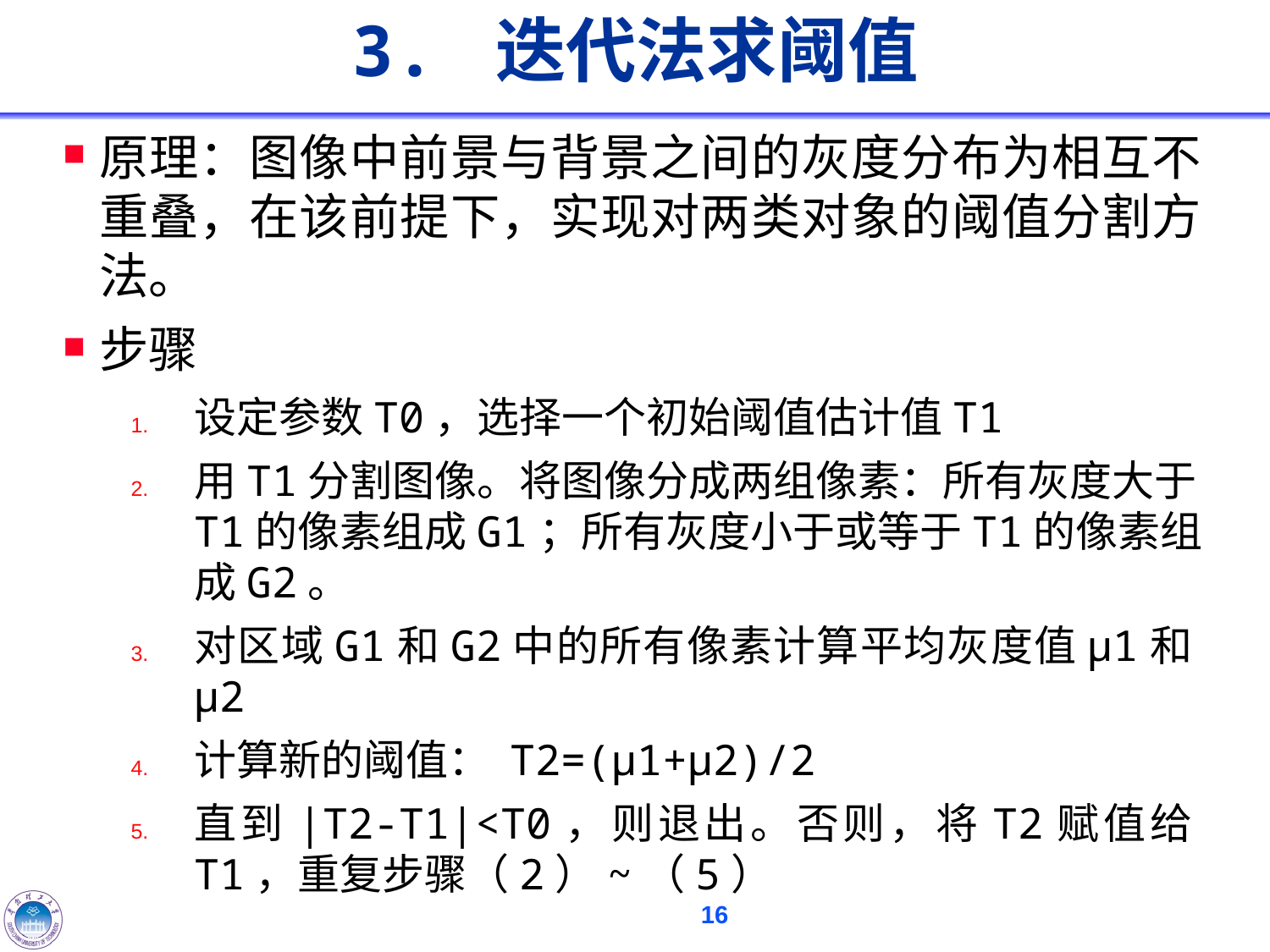

# 3. 迭代法求阈值
原理：图像中前景与背景之间的灰度分布为相互不重叠，在该前提下，实现对两类对象的阈值分割方法。
步骤
设定参数T0，选择一个初始阈值估计值T1
用T1分割图像。将图像分成两组像素：所有灰度大于T1的像素组成G1；所有灰度小于或等于T1的像素组成G2。
对区域G1和G2中的所有像素计算平均灰度值µ1和µ2
计算新的阈值： T2=(µ1+µ2)/2
直到|T2-T1|<T0，则退出。否则，将T2赋值给T1，重复步骤（2）~（5）